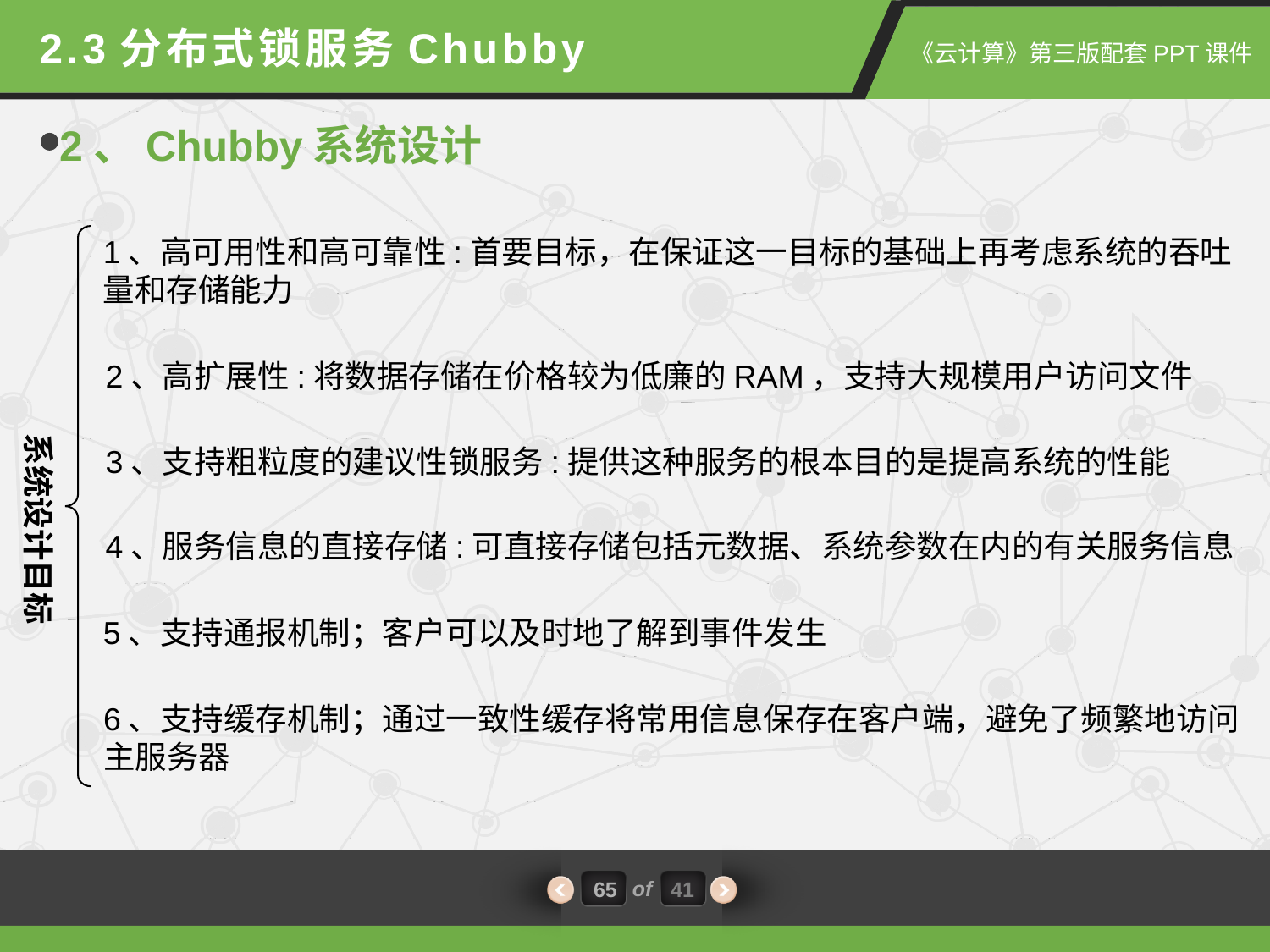

2.3分布式锁服务Chubby
2、Chubby系统设计

1、高可用性和高可靠性:首要目标，在保证这一目标的基础上再考虑系统的吞吐量和存储能力
2、高扩展性:将数据存储在价格较为低廉的RAM，支持大规模用户访问文件
系统设计目标
3、支持粗粒度的建议性锁服务:提供这种服务的根本目的是提高系统的性能
4、服务信息的直接存储:可直接存储包括元数据、系统参数在内的有关服务信息
5、支持通报机制；客户可以及时地了解到事件发生
6、支持缓存机制；通过一致性缓存将常用信息保存在客户端，避免了频繁地访问主服务器
65